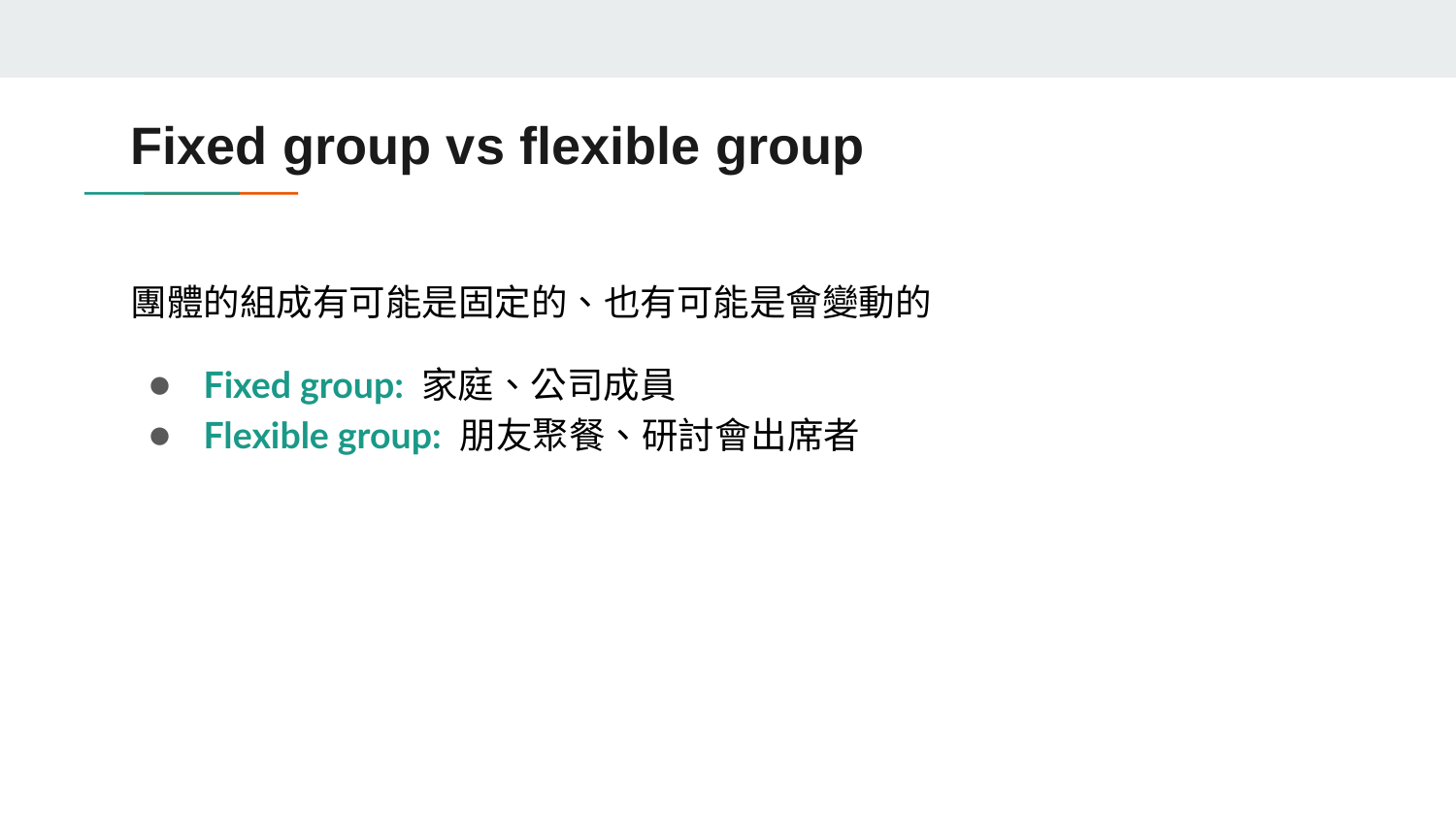

# Fixed group vs flexible group
團體的組成有可能是固定的、也有可能是會變動的
Fixed group: 家庭、公司成員
Flexible group: 朋友聚餐、研討會出席者